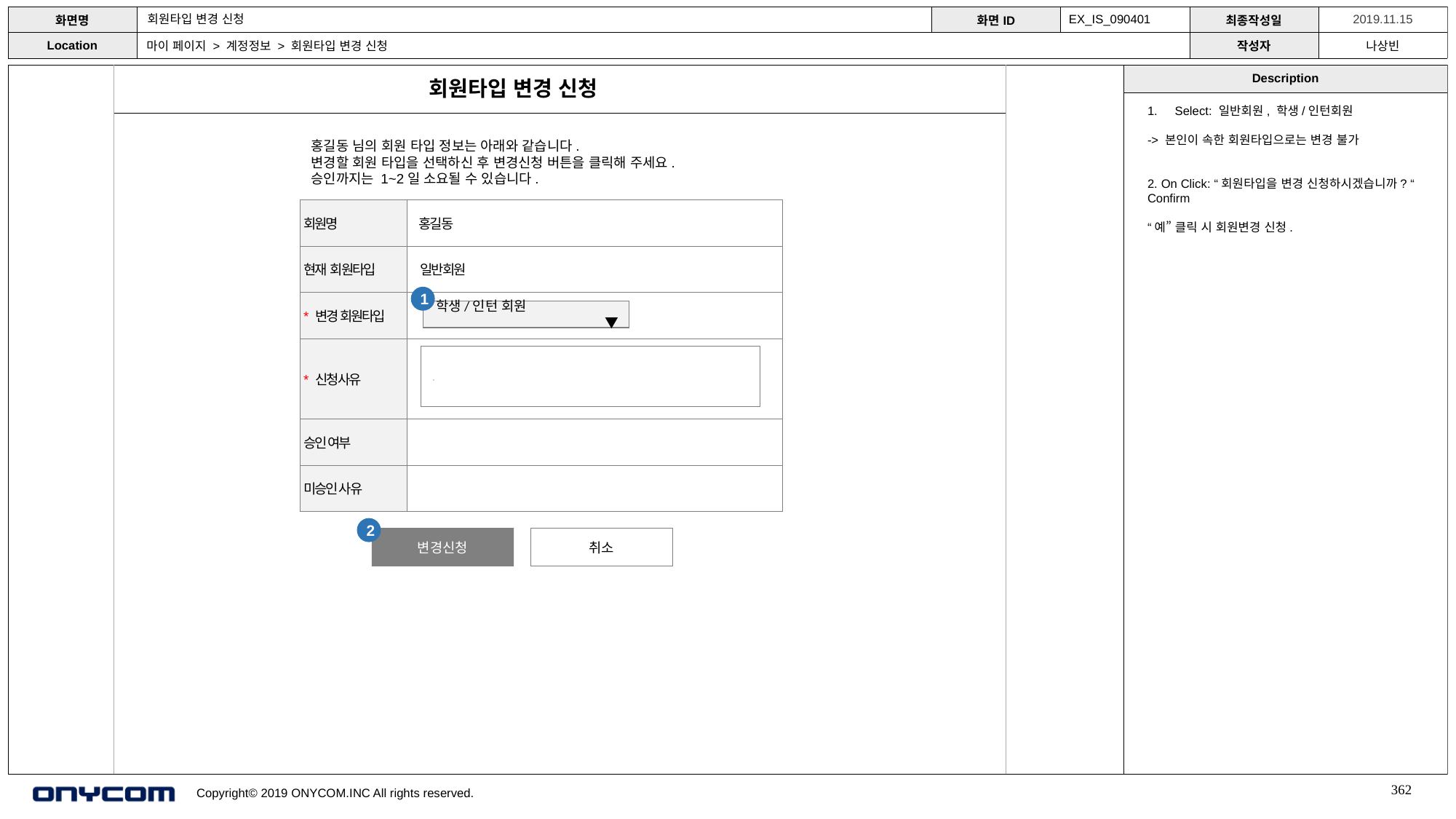

회원타입 변경 신청
EX_IS_090401
마이 페이지 > 계정정보 > 회원타입 변경 신청
회원타입 변경 신청
Select: 일반회원, 학생/인턴회원

-> 본인이 속한 회원타입으로는 변경 불가

2. On Click: “회원타입을 변경 신청하시겠습니까? “ Confirm
“예” 클릭 시 회원변경 신청.
홍길동 님의 회원 타입 정보는 아래와 같습니다.
변경할 회원 타입을 선택하신 후 변경신청 버튼을 클릭해 주세요.
승인까지는 1~2일 소요될 수 있습니다.
| 회원명 | 홍길동 |
| --- | --- |
| 현재 회원타입 | 일반회원 |
| \* 변경 회원타입 |  |
| \* 신청사유 |  |
| 승인 여부 |  |
| 미승인 사유 |  |
1
학생/인턴 회원                         ▼
.
2
취소
변경신청
362